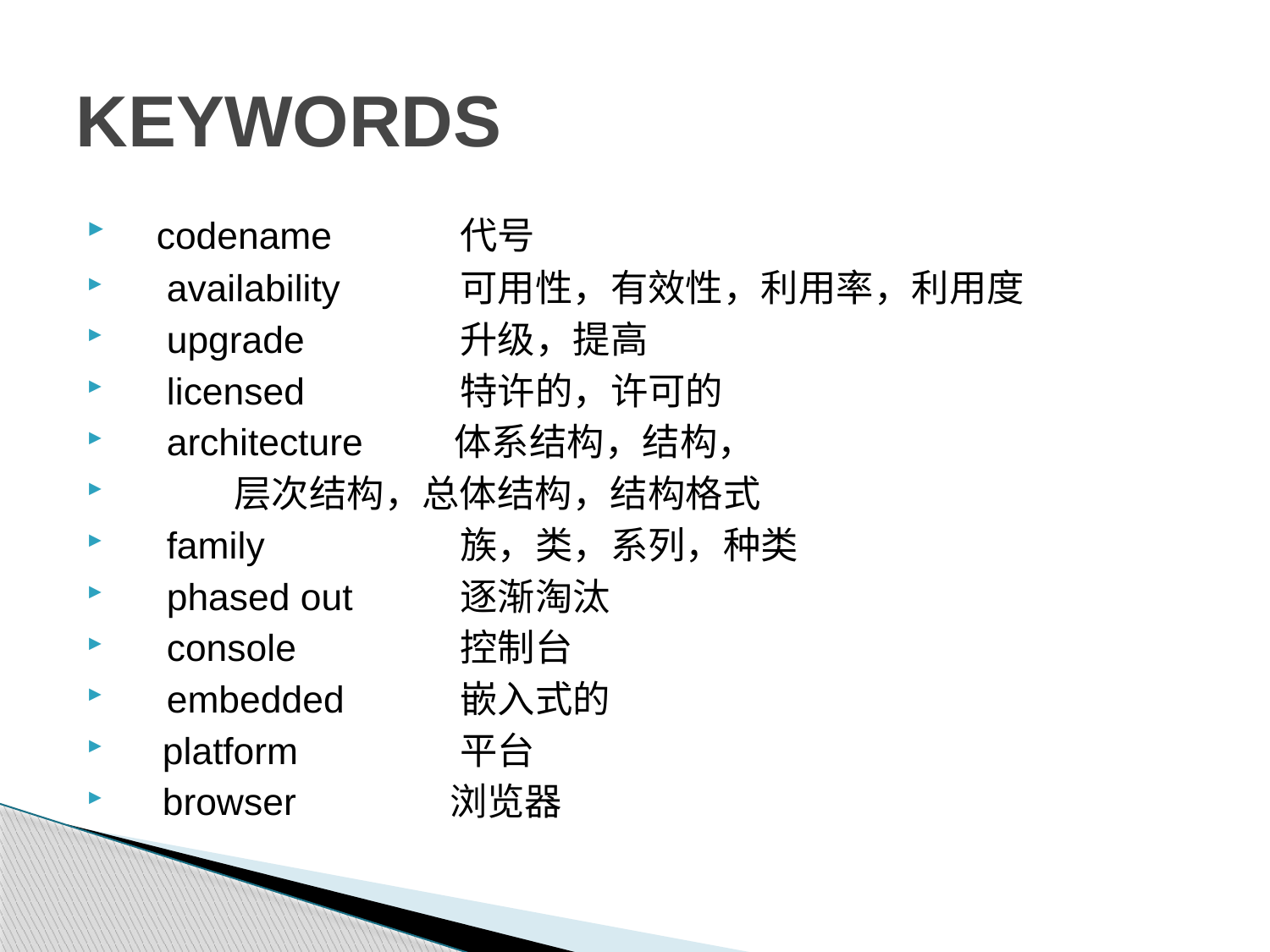

# KEYWORDS
   codename     	代号
　availability    	可用性，有效性，利用率，利用度
　upgrade       	升级，提高
　licensed       	特许的，许可的
　architecture        体系结构，结构，
			层次结构，总体结构，结构格式
　family        	族，类，系列，种类
　phased out     	逐渐淘汰
　console       	控制台
　embedded     	嵌入式的
    platform       	平台
    browser              浏览器